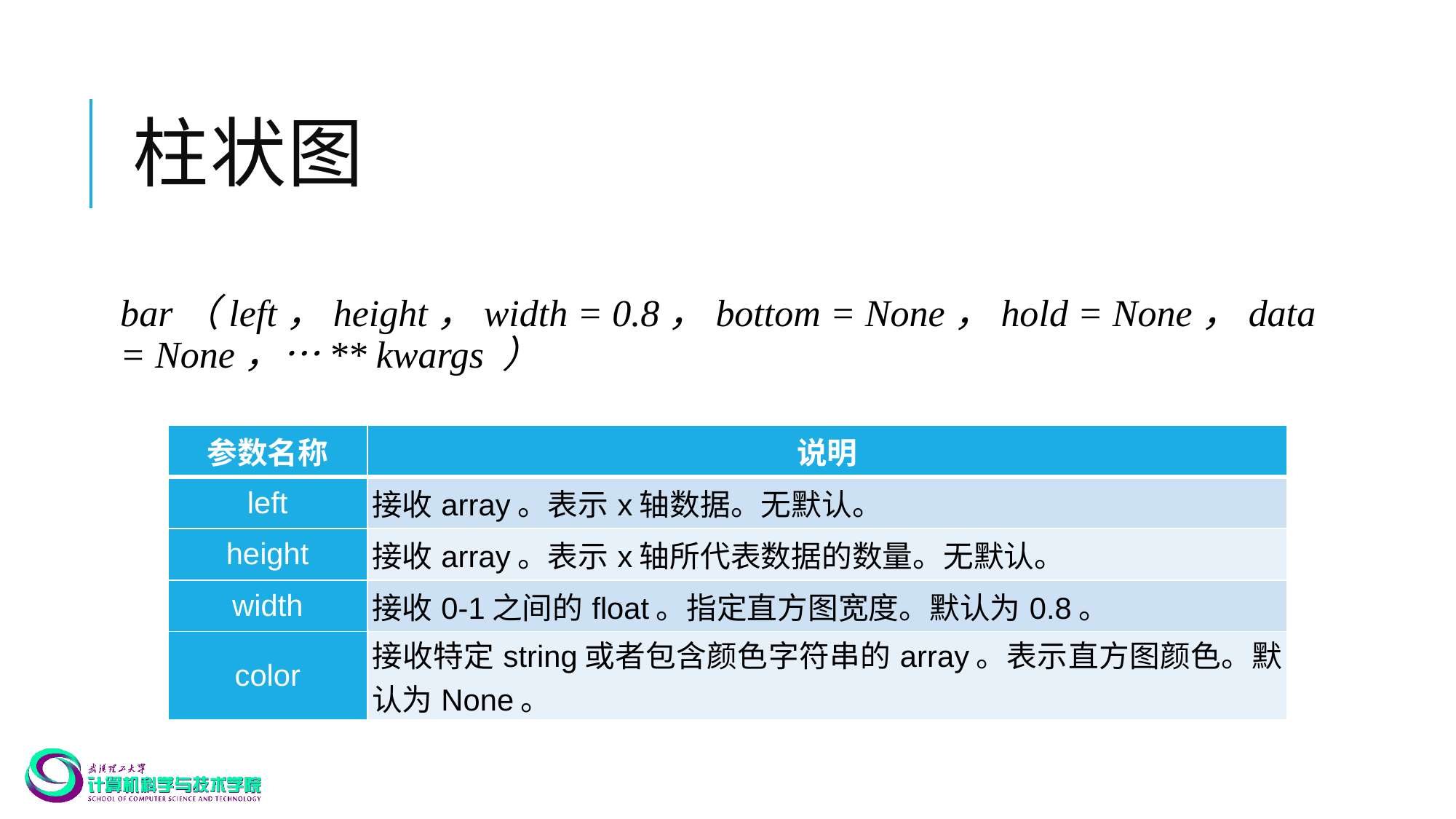

# 柱状图
bar（left，height，width = 0.8，bottom = None，hold = None，data = None，…** kwargs ）
| 参数名称 | 说明 |
| --- | --- |
| left | 接收array。表示x轴数据。无默认。 |
| height | 接收array。表示x轴所代表数据的数量。无默认。 |
| width | 接收0-1之间的float。指定直方图宽度。默认为0.8。 |
| color | 接收特定string或者包含颜色字符串的array。表示直方图颜色。默认为None。 |